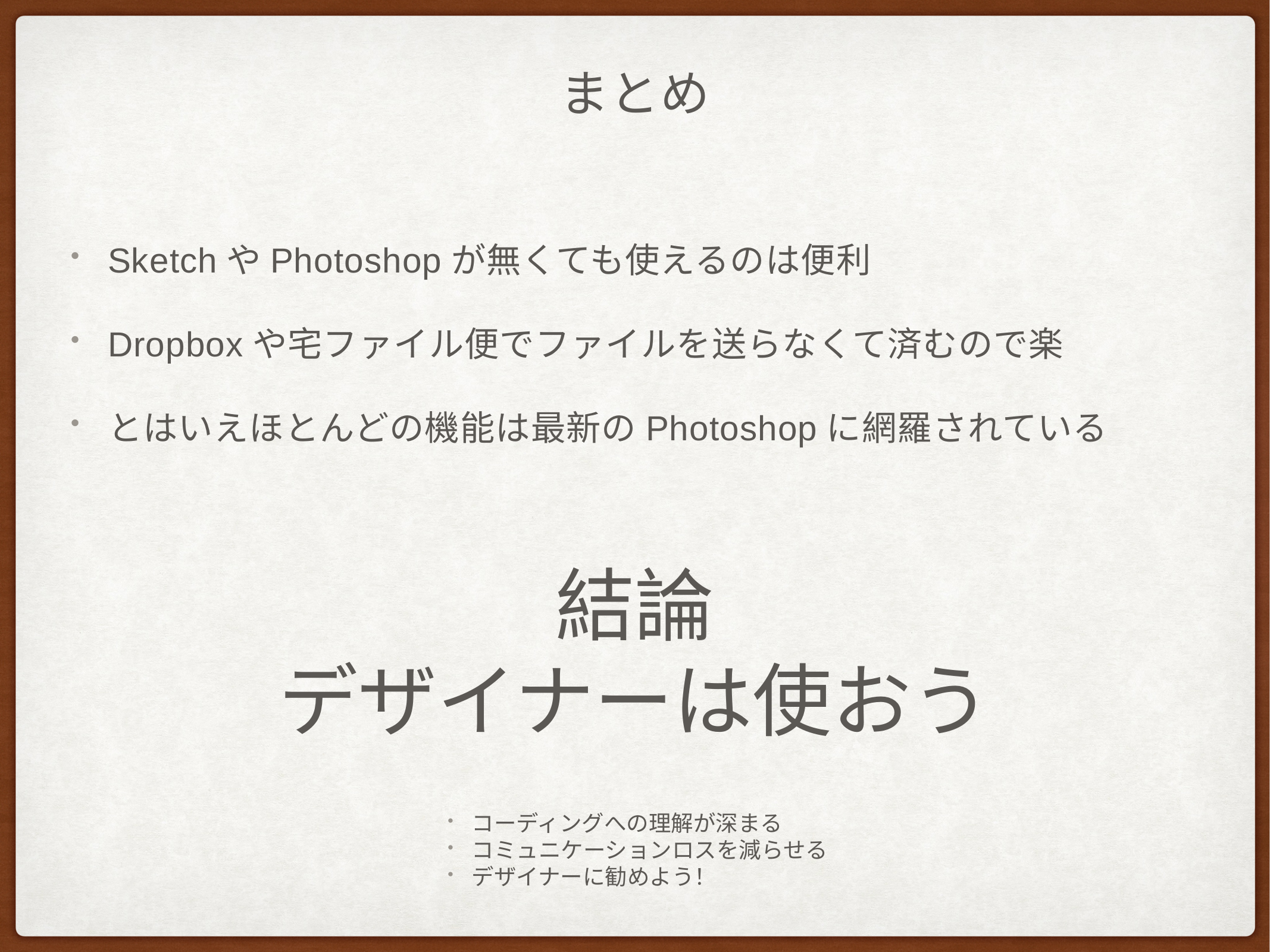

# まとめ
SketchやPhotoshopが無くても使えるのは便利
Dropboxや宅ファイル便でファイルを送らなくて済むので楽
とはいえほとんどの機能は最新のPhotoshopに網羅されている
結論
デザイナーは使おう
コーディングへの理解が深まる
コミュニケーションロスを減らせる
デザイナーに勧めよう！